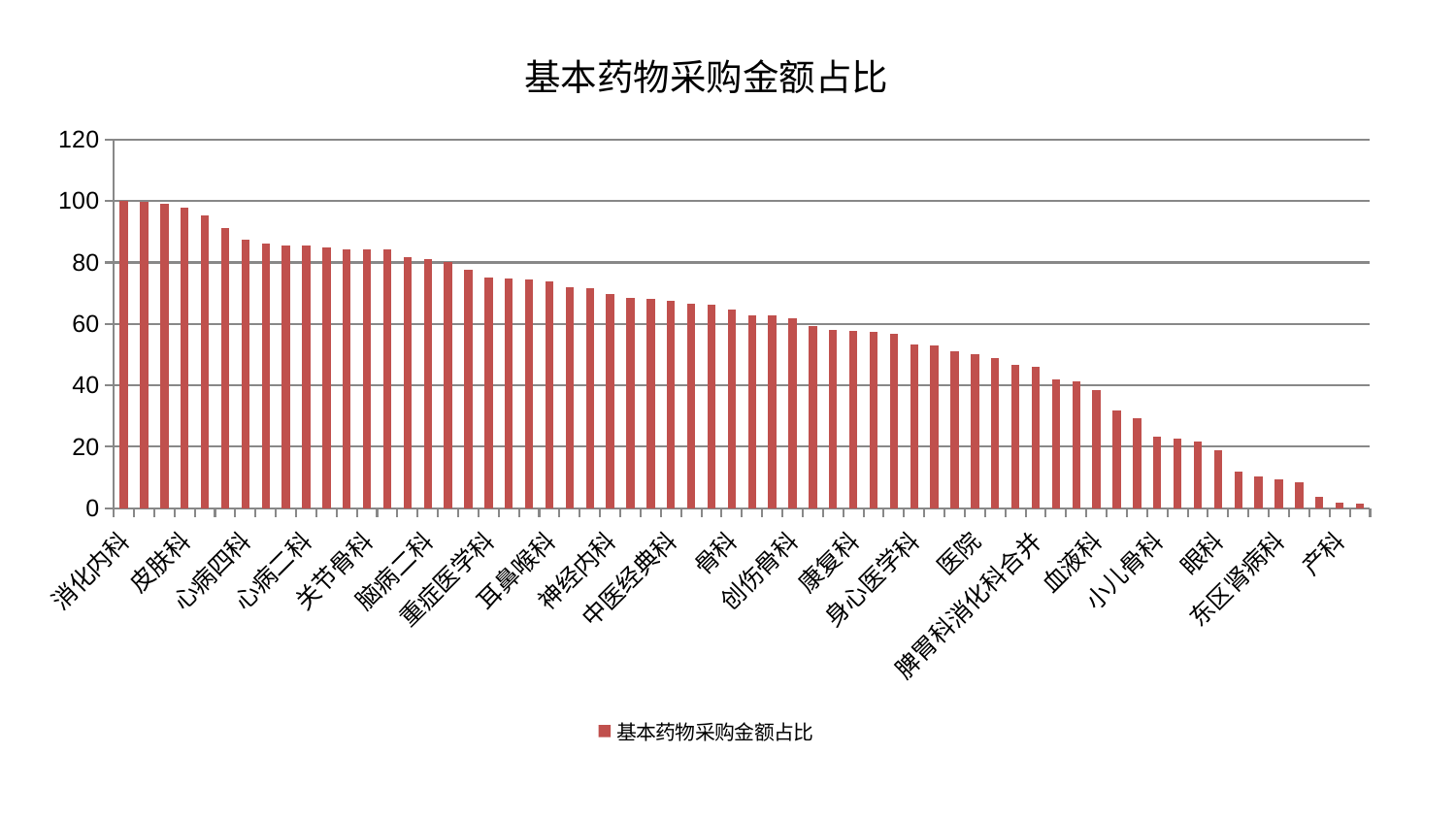

### Chart: 基本药物采购金额占比

| Category | 基本药物采购金额占比 |
|---|---|
| 消化内科 | 100.0 |
| 针灸科 | 99.61773212419975 |
| 脑病三科 | 99.08447679039233 |
| 皮肤科 | 97.93788177914931 |
| 男科 | 95.17942114871897 |
| 胸外科 | 91.33288199259961 |
| 心病四科 | 87.55473147531477 |
| 神经外科 | 86.08016999751169 |
| 治未病中心 | 85.57039025529014 |
| 心病二科 | 85.51978461800853 |
| 小儿推拿科 | 84.98781832242337 |
| 妇二科 | 84.41593529059425 |
| 关节骨科 | 84.20740677389453 |
| 微创骨科 | 84.15590174136952 |
| 肿瘤内科 | 81.90091318264501 |
| 脑病二科 | 81.21401115091533 |
| 显微骨科 | 80.18852756781453 |
| 西区重症医学科 | 77.5425287457532 |
| 重症医学科 | 75.24258774376933 |
| 东区重症医学科 | 74.81135326815455 |
| 心病一科 | 74.47715938959927 |
| 耳鼻喉科 | 73.97316184343602 |
| 周围血管科 | 71.81985513726688 |
| 妇科妇二科合并 | 71.60268372102183 |
| 神经内科 | 69.60197040432944 |
| 泌尿外科 | 68.54038335700955 |
| 妇科 | 68.15673649371537 |
| 中医经典科 | 67.6529378515858 |
| 呼吸内科 | 66.45356193367398 |
| 口腔科 | 66.41755532439333 |
| 骨科 | 64.62613520944083 |
| 美容皮肤科 | 62.90746816953258 |
| 肛肠科 | 62.83101802139917 |
| 创伤骨科 | 62.00440164533711 |
| 普通外科 | 59.373861187879065 |
| 儿科 | 58.05479709723453 |
| 康复科 | 57.83234496968188 |
| 肾脏内科 | 57.34480133973838 |
| 脊柱骨科 | 56.702328291112984 |
| 身心医学科 | 53.33458027743898 |
| 心病三科 | 53.11616777364739 |
| 脑病一科 | 50.96423994489019 |
| 医院 | 50.26572399270551 |
| 肝病科 | 48.83038216697062 |
| 脾胃病科 | 46.58987897413021 |
| 脾胃科消化科合并 | 46.16493695219346 |
| 老年医学科 | 41.93655424132481 |
| 乳腺甲状腺外科 | 41.19437917394567 |
| 血液科 | 38.60437296605431 |
| 肝胆外科 | 31.913578771222575 |
| 内分泌科 | 29.18167503008091 |
| 小儿骨科 | 23.230097712558795 |
| 运动损伤骨科 | 22.552806873895854 |
| 综合内科 | 21.68569830603095 |
| 眼科 | 18.873626863777307 |
| 肾病科 | 11.990227765883787 |
| 风湿病科 | 10.278826677956417 |
| 东区肾病科 | 9.413032458935398 |
| 中医外治中心 | 8.450494493609812 |
| 推拿科 | 3.7563498907338513 |
| 产科 | 1.838286603386212 |
| 心血管内科 | 1.497258291737905 |
187